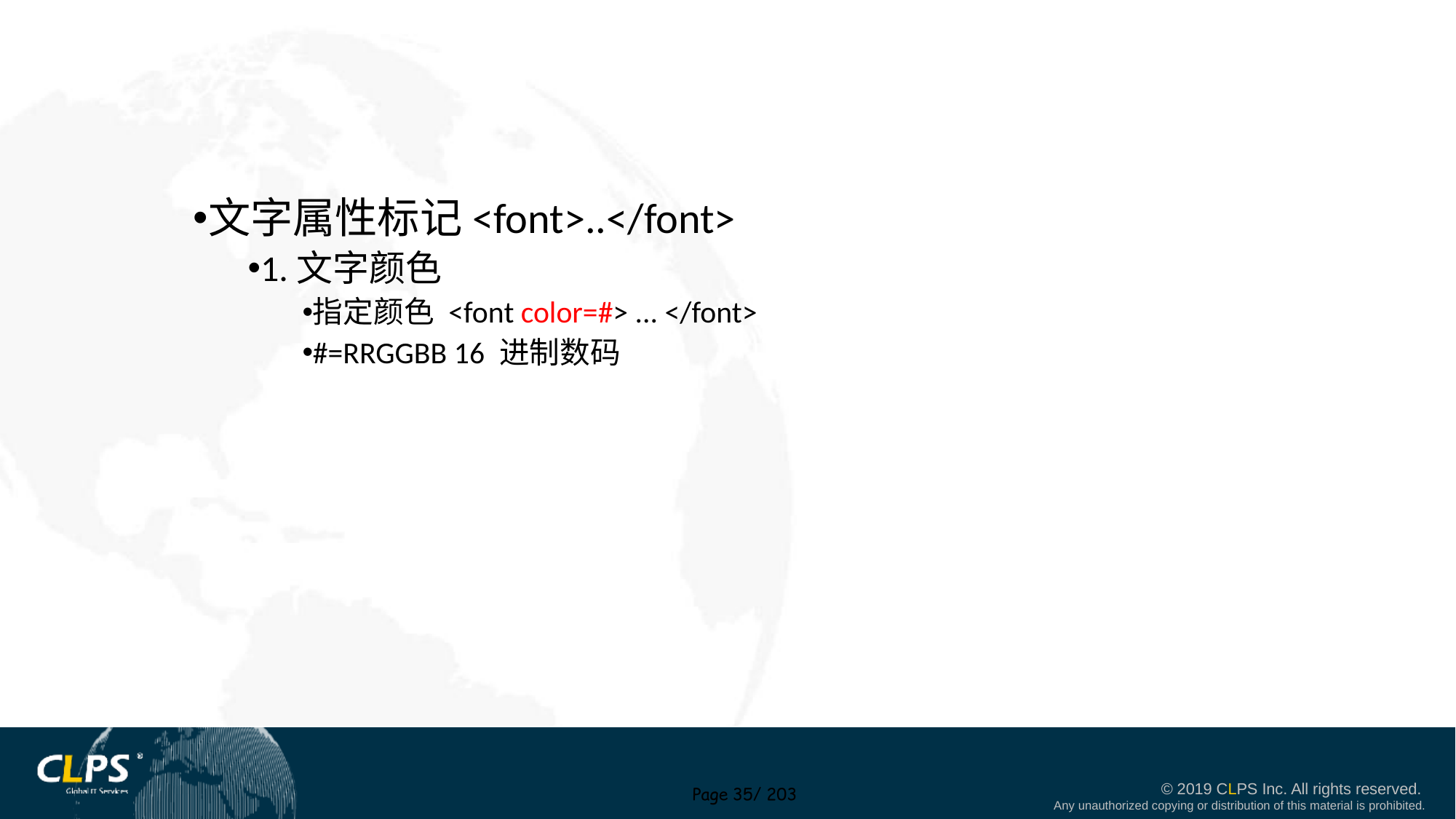

文字属性标记<font>..</font>
1.文字颜色
指定颜色 <font color=#> ... </font>
#=RRGGBB 16 进制数码
Page 35/ 203